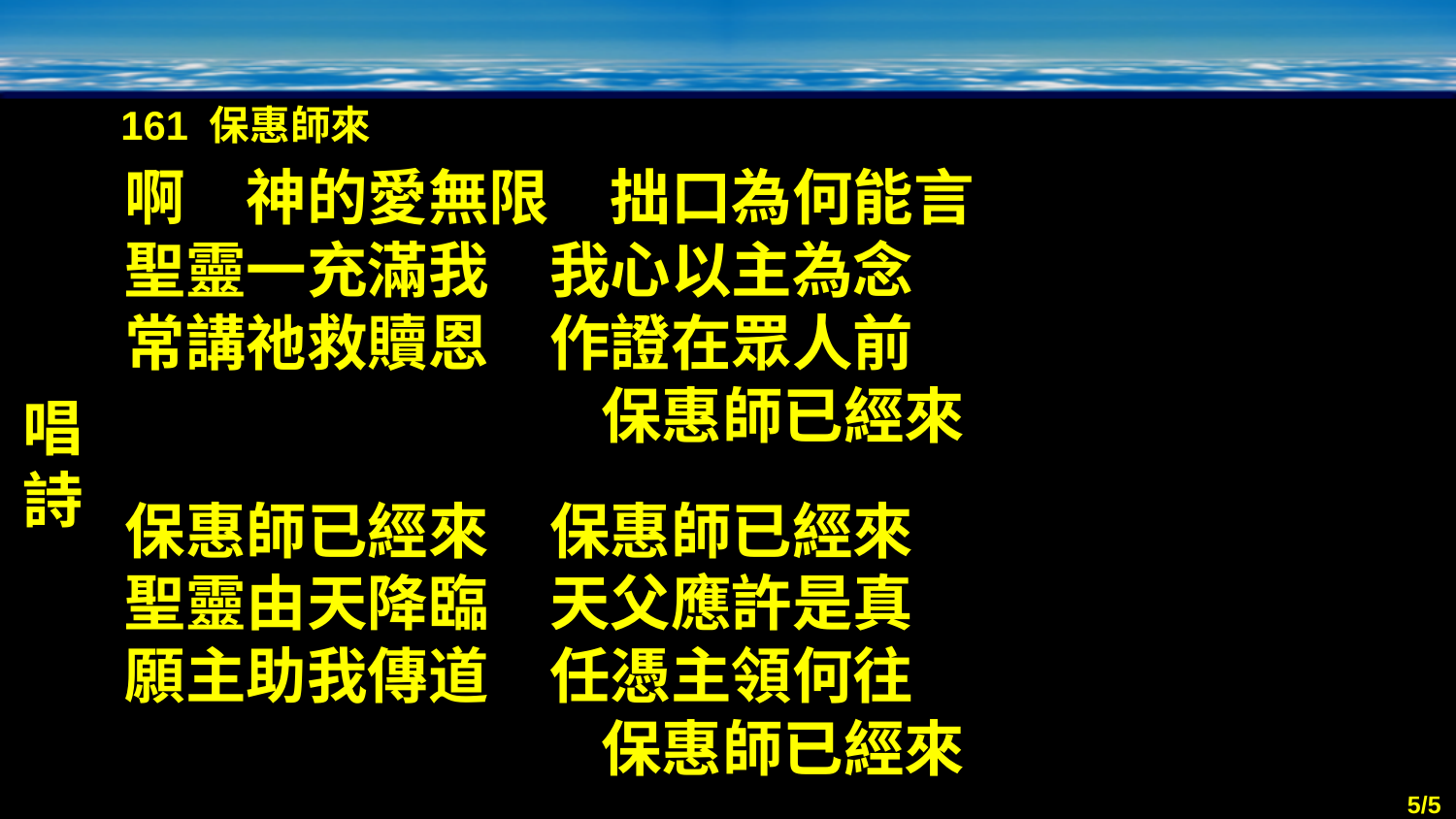

161 保惠師來
唱詩
啊　神的愛無限　拙口為何能言
聖靈一充滿我　我心以主為念
常講祂救贖恩　作證在眾人前
保惠師已經來
保惠師已經來　保惠師已經來
聖靈由天降臨　天父應許是真
願主助我傳道　任憑主領何往
保惠師已經來
5/5